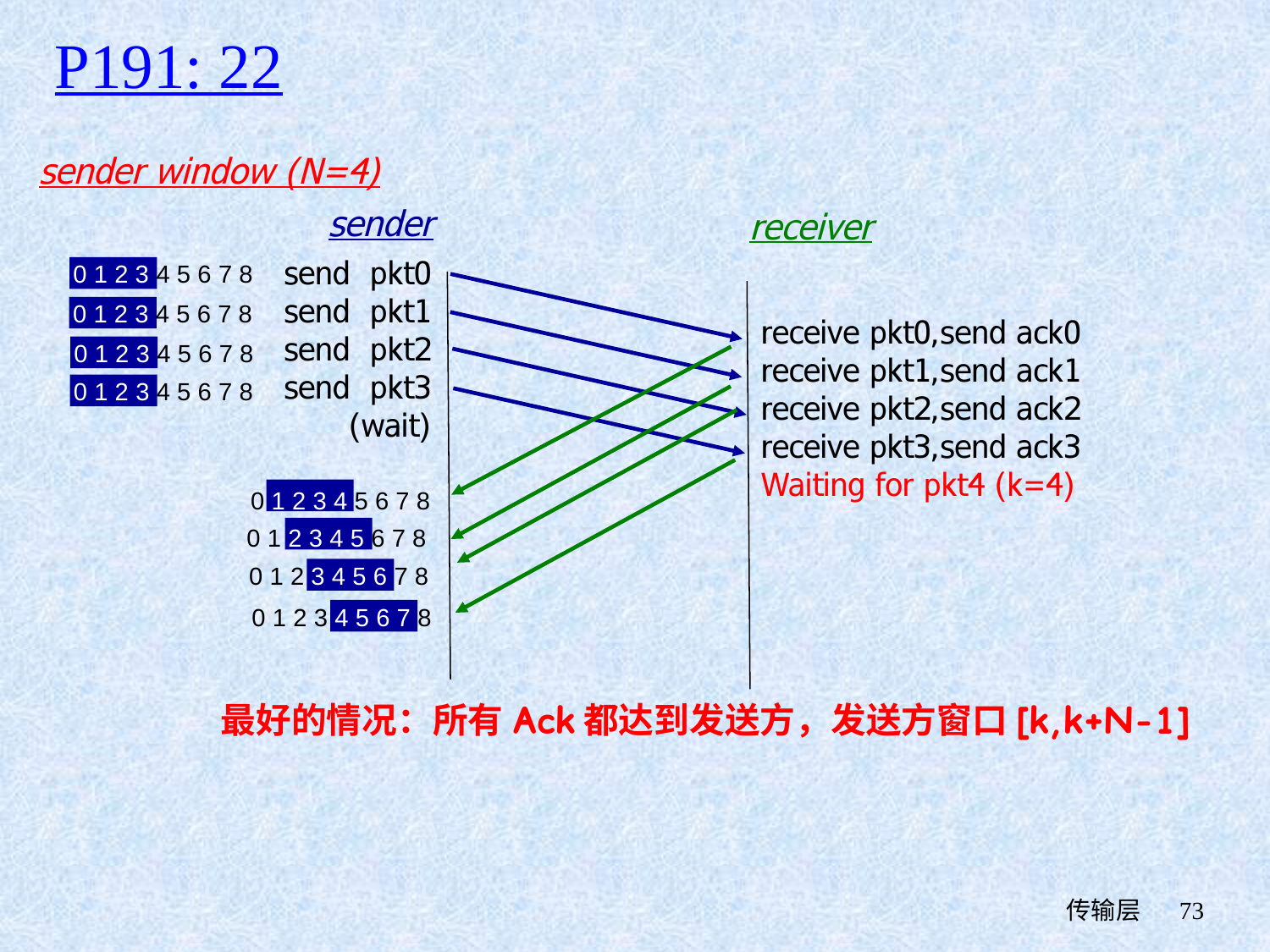

P191: 22
sender window (N=4)
sender
receiver
send  pkt0
send  pkt1
send  pkt2
send  pkt3
(wait)
0 1 2 3 4 5 6 7 8

0 1 2 3 4 5 6 7 8

receive pkt0,send ack0
receive pkt1,send ack1
receive pkt2,send ack2
receive pkt3,send ack3
Waiting for pkt4 (k=4)

0 1 2 3 4 5 6 7 8

0 1 2 3 4 5 6 7 8

0 1 2 3 4 5 6 7 8

0 1 2 3 4 5 6 7 8

0 1 2 3 4 5 6 7 8

0 1 2 3 4 5 6 7 8

最好的情况：所有Ack都达到发送方，发送方窗口[k,k+N-1]
 传输层
73